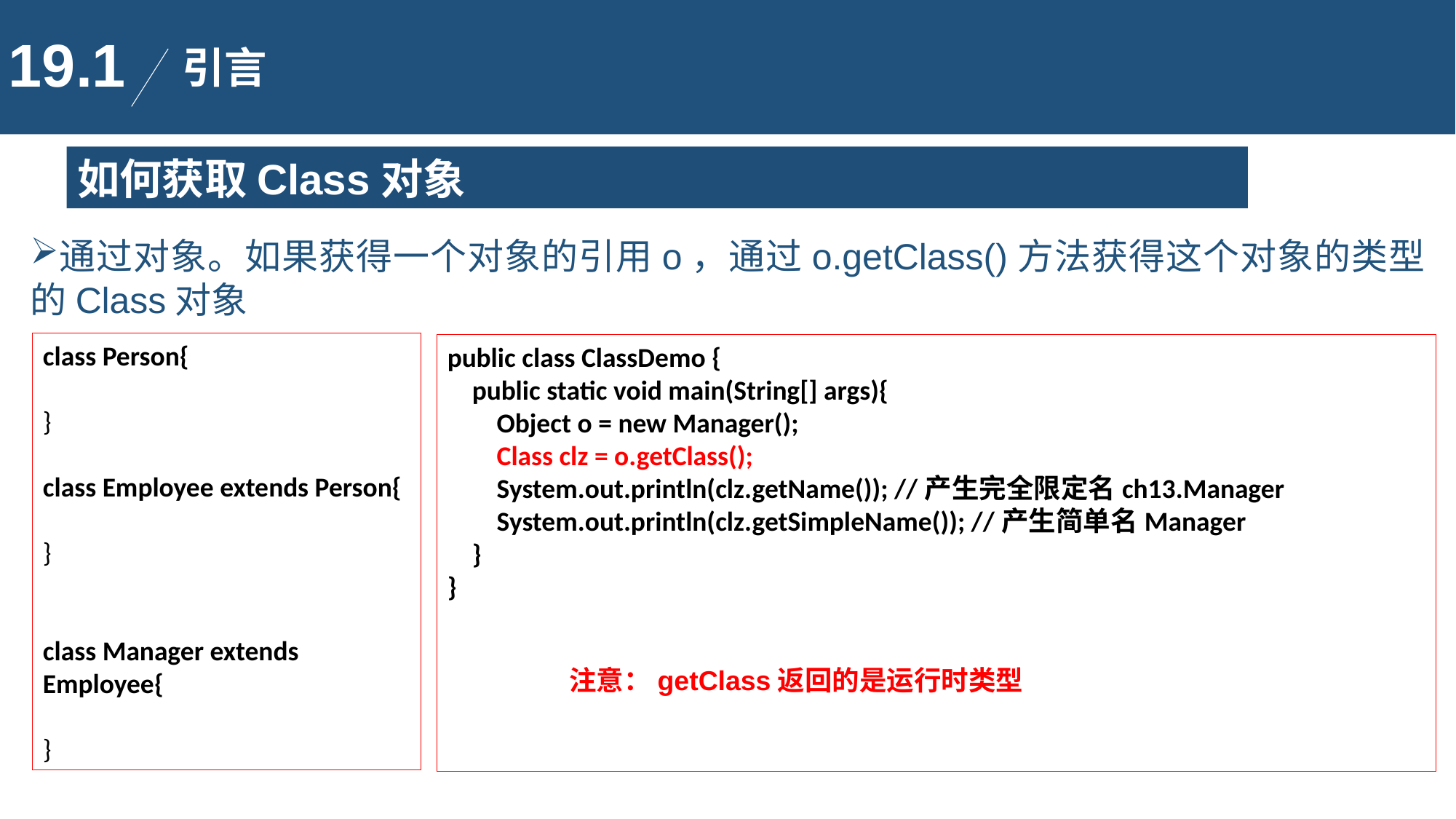

19.1
引言
如何获取Class对象
通过对象。如果获得一个对象的引用o，通过o.getClass()方法获得这个对象的类型的Class对象
class Person{

}

class Employee extends Person{

}

class Manager extends Employee{

}
public class ClassDemo {
    public static void main(String[] args){
        Object o = new Manager();
        Class clz = o.getClass();
        System.out.println(clz.getName()); //产生完全限定名ch13.Manager
        System.out.println(clz.getSimpleName()); //产生简单名Manager
    }
}

注意：getClass返回的是运行时类型